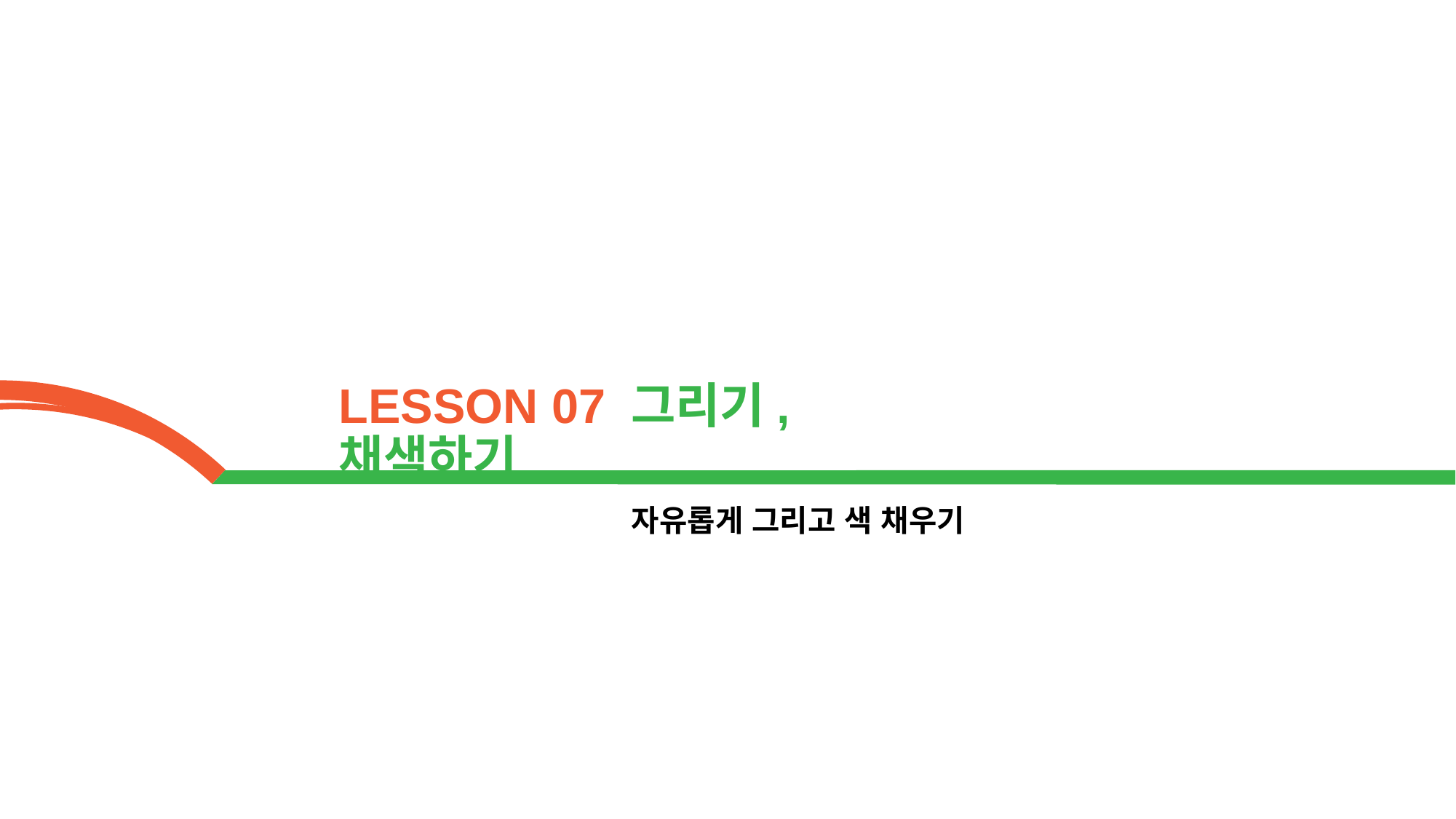

LESSON 07 그리기, 채색하기
자유롭게 그리고 색 채우기